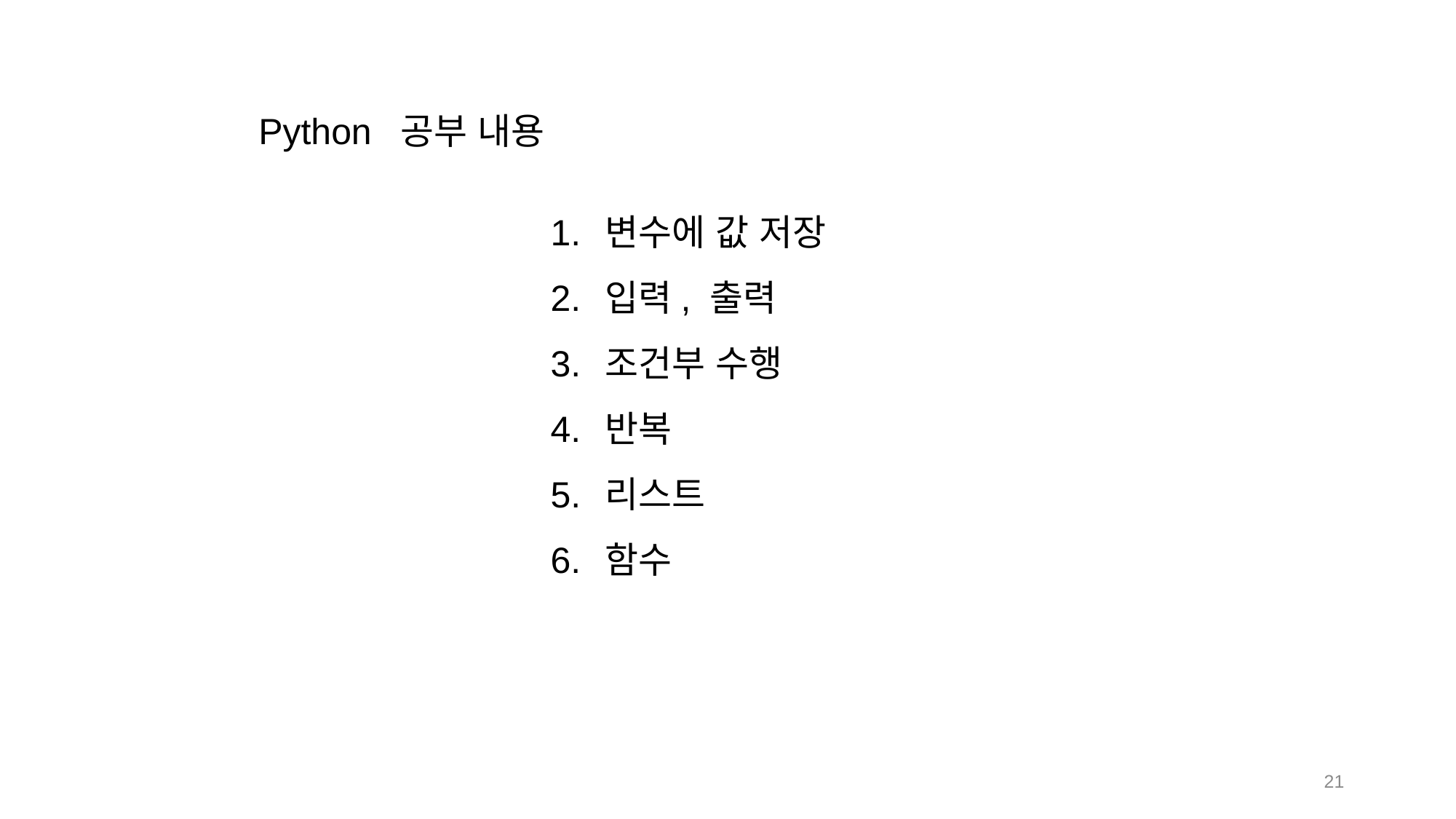

Python  공부 내용
변수에 값 저장
입력, 출력
조건부 수행
반복
리스트
함수
21